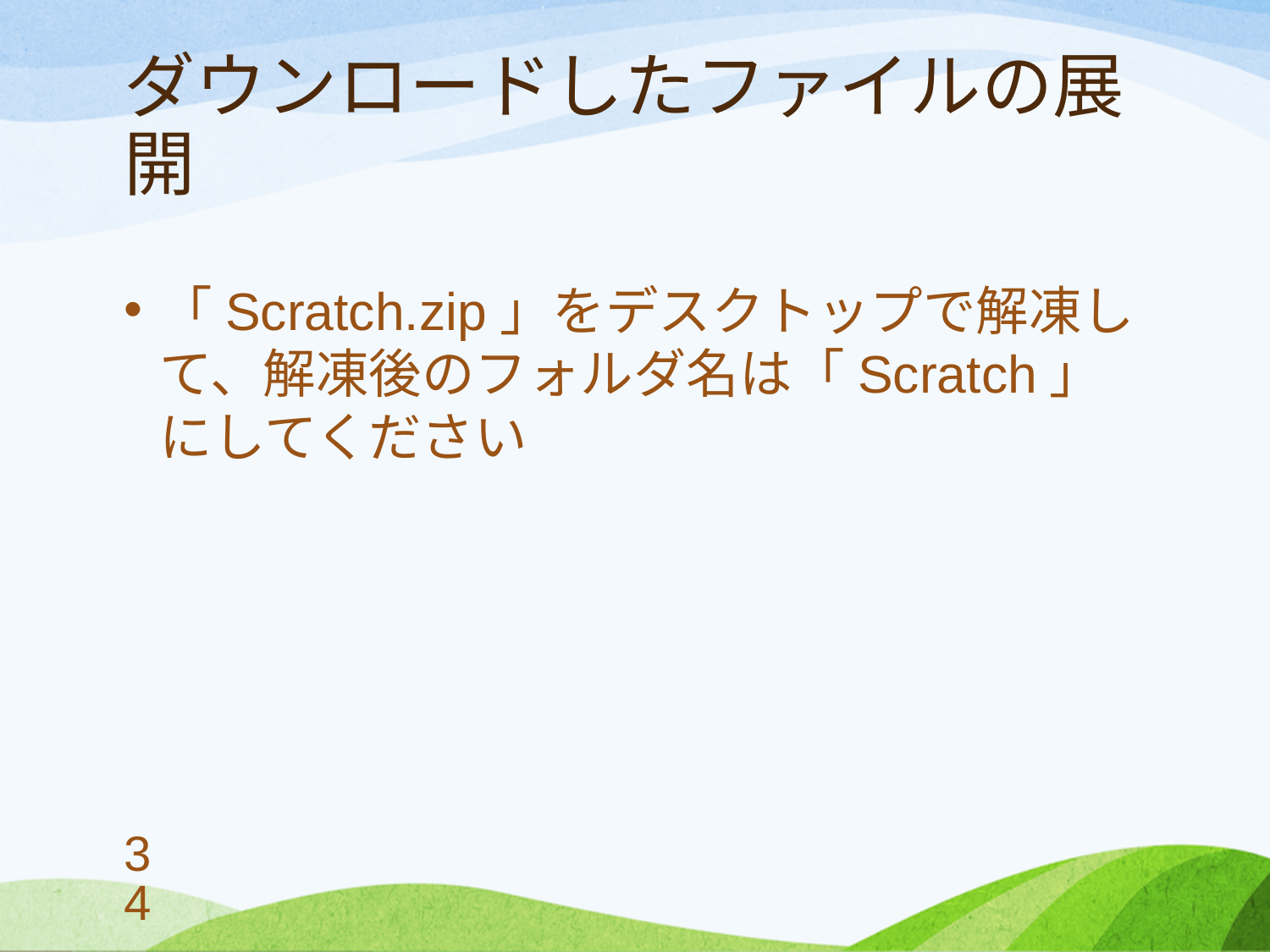

# ダウンロードしたファイルの展開
「Scratch.zip」をデスクトップで解凍して、解凍後のフォルダ名は「Scratch」にしてください
34